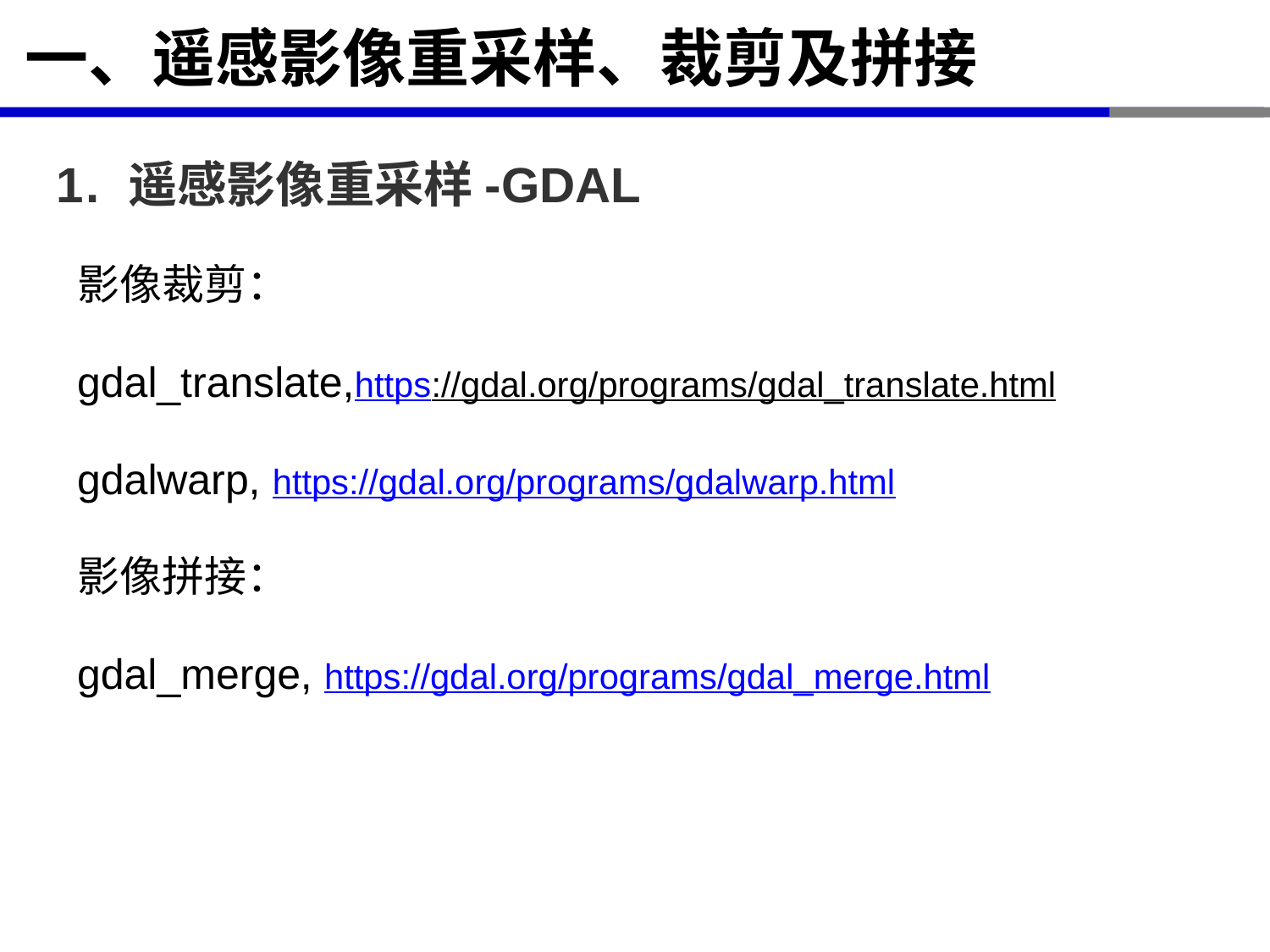

# 一、遥感影像重采样、裁剪及拼接
遥感影像重采样-GDAL
影像裁剪：
gdal_translate,https://gdal.org/programs/gdal_translate.html
gdalwarp, https://gdal.org/programs/gdalwarp.html
影像拼接：
gdal_merge, https://gdal.org/programs/gdal_merge.html